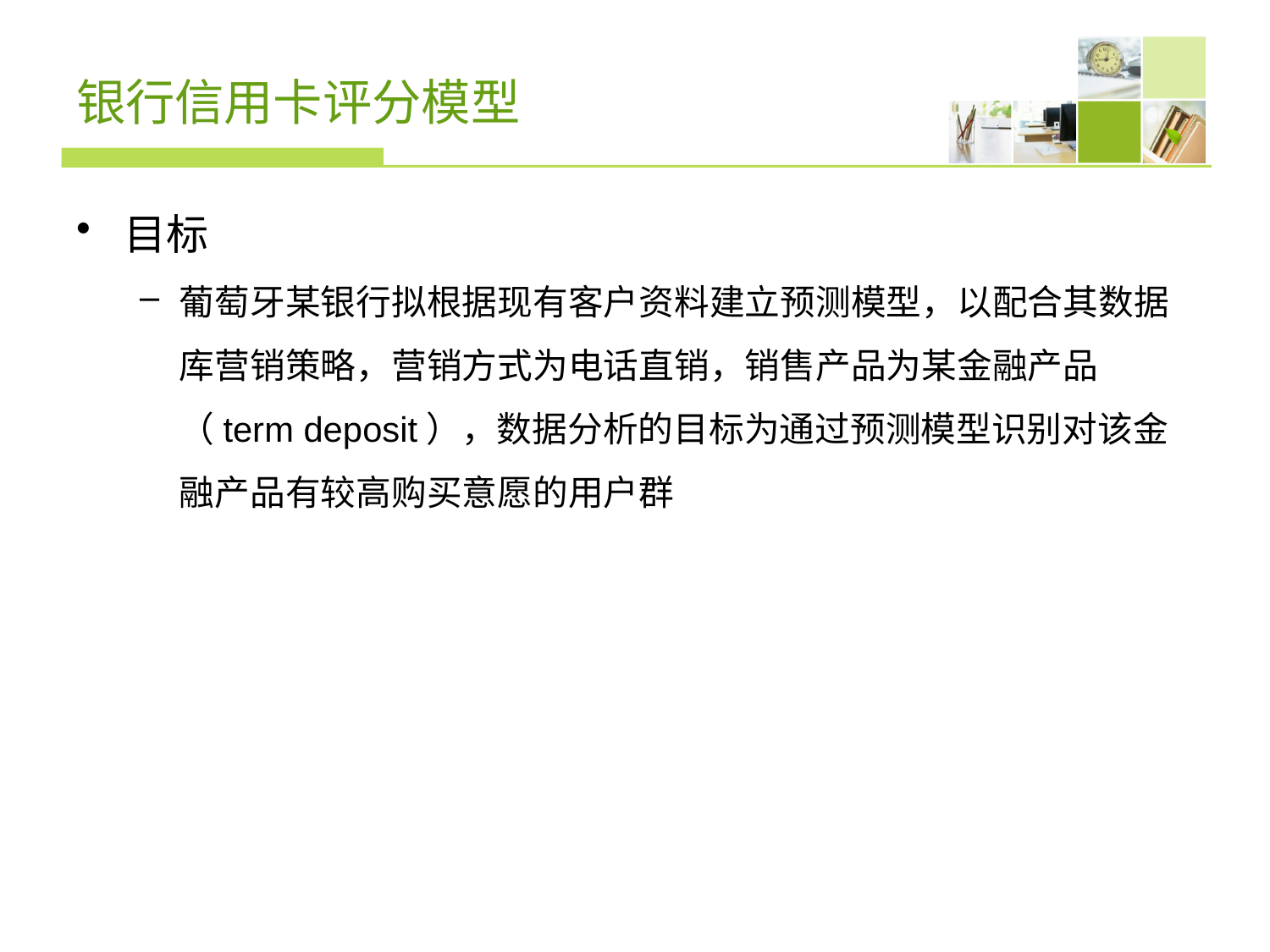

# 银行信用卡评分模型
目标
葡萄牙某银行拟根据现有客户资料建立预测模型，以配合其数据库营销策略，营销方式为电话直销，销售产品为某金融产品（term deposit），数据分析的目标为通过预测模型识别对该金融产品有较高购买意愿的用户群